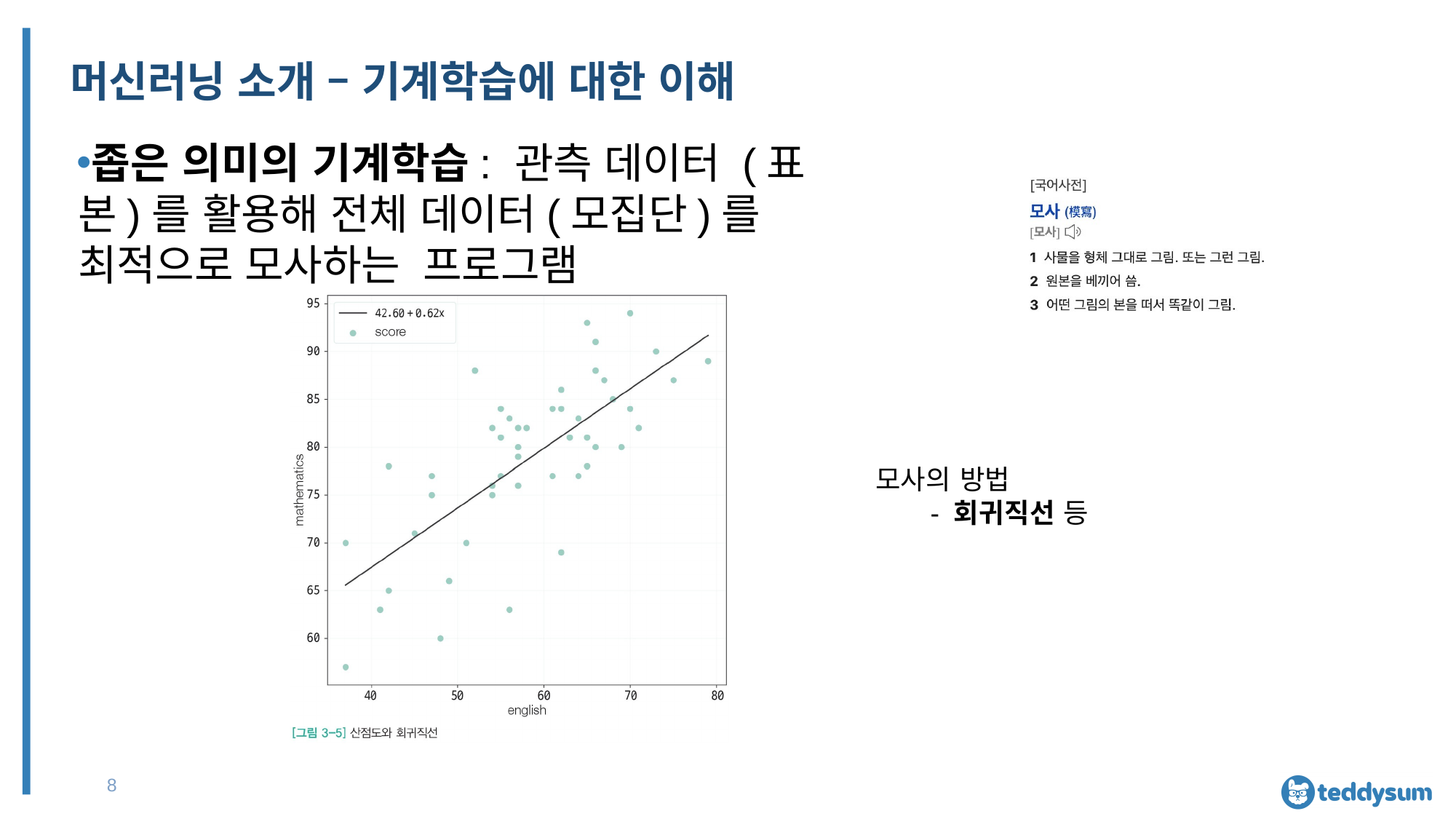

# 머신러닝 소개 – 기계학습에 대한 이해
좁은 의미의 기계학습: 관측 데이터 (표본)를 활용해 전체 데이터(모집단)를 최적으로 모사하는  프로그램

모사의 방법
- 회귀직선 등
8